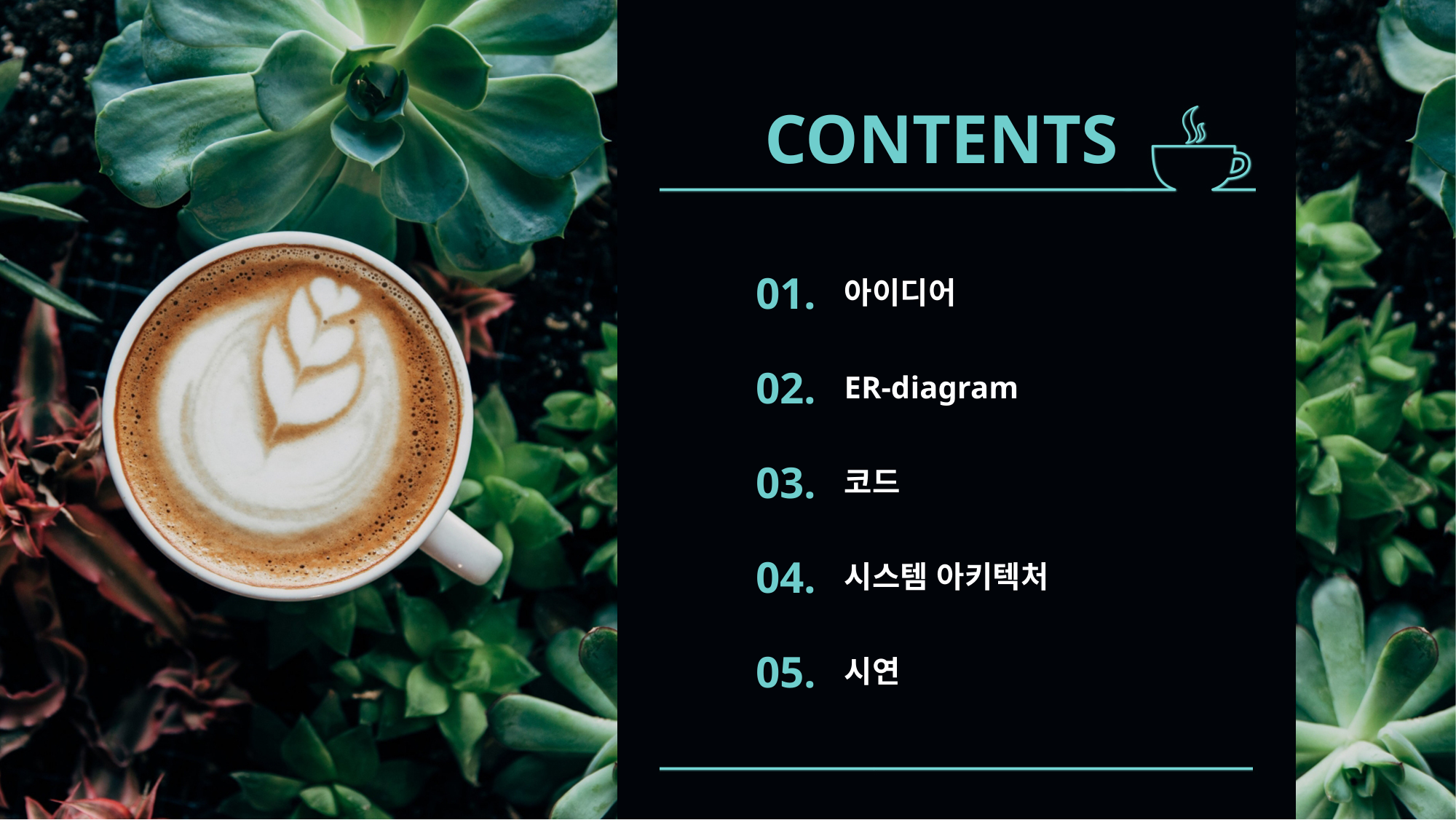

CONTENTS
01.
아이디어
02.
ER-diagram
03.
코드
04.
시스템 아키텍처
05.
시연